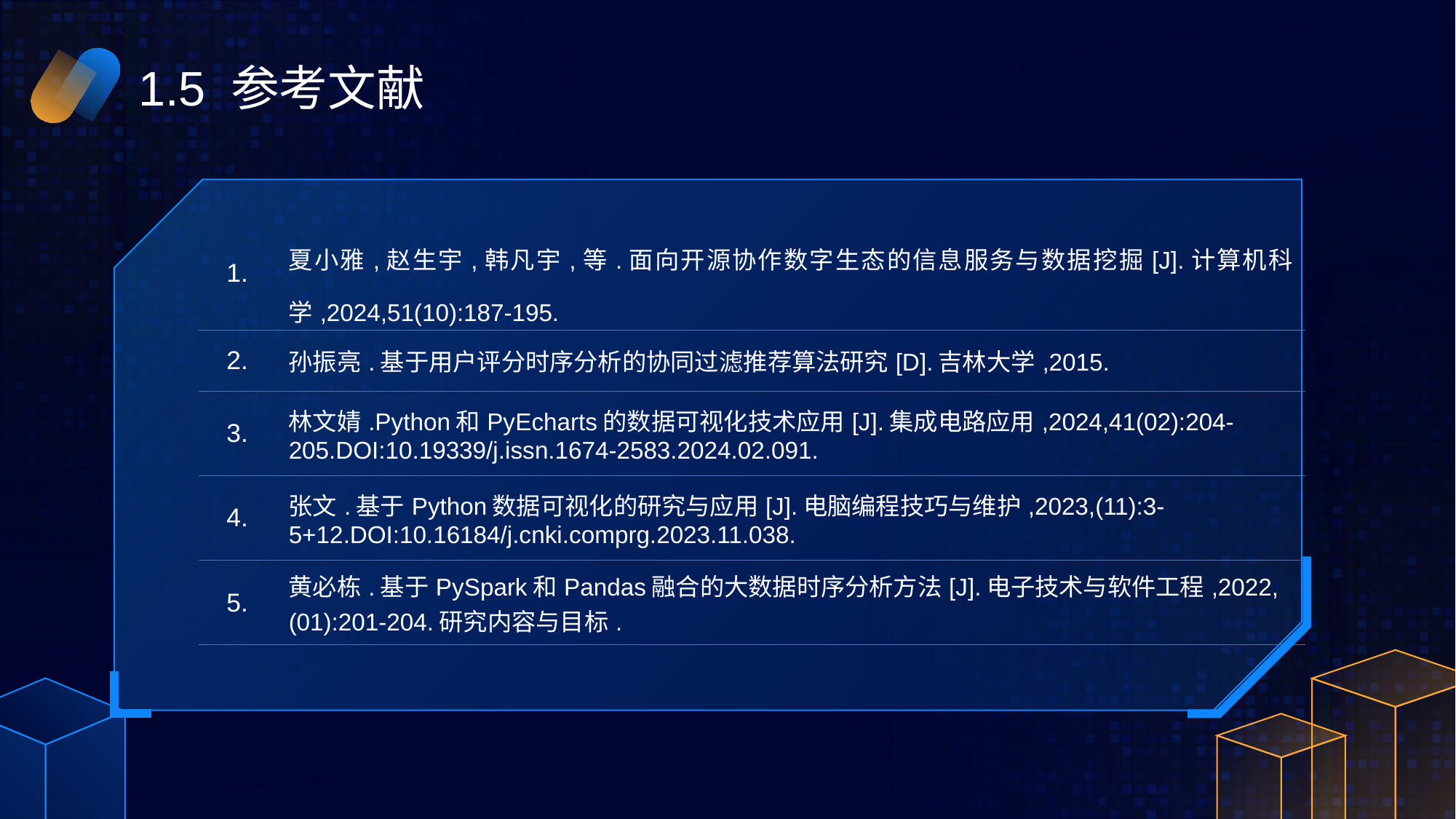

# 1.5 参考文献

| 1. | 夏小雅,赵生宇,韩凡宇,等.面向开源协作数字生态的信息服务与数据挖掘[J].计算机科学,2024,51(10):187-195. |
| --- | --- |
| 2. | 孙振亮.基于用户评分时序分析的协同过滤推荐算法研究[D].吉林大学,2015. |
| 3. | 林文婧.Python和PyEcharts的数据可视化技术应用[J].集成电路应用,2024,41(02):204-205.DOI:10.19339/j.issn.1674-2583.2024.02.091. |
| 4. | 张文.基于Python数据可视化的研究与应用[J].电脑编程技巧与维护,2023,(11):3-5+12.DOI:10.16184/j.cnki.comprg.2023.11.038. |
| 5. | 黄必栋.基于PySpark和Pandas融合的大数据时序分析方法[J].电子技术与软件工程,2022,(01):201-204.研究内容与目标. |